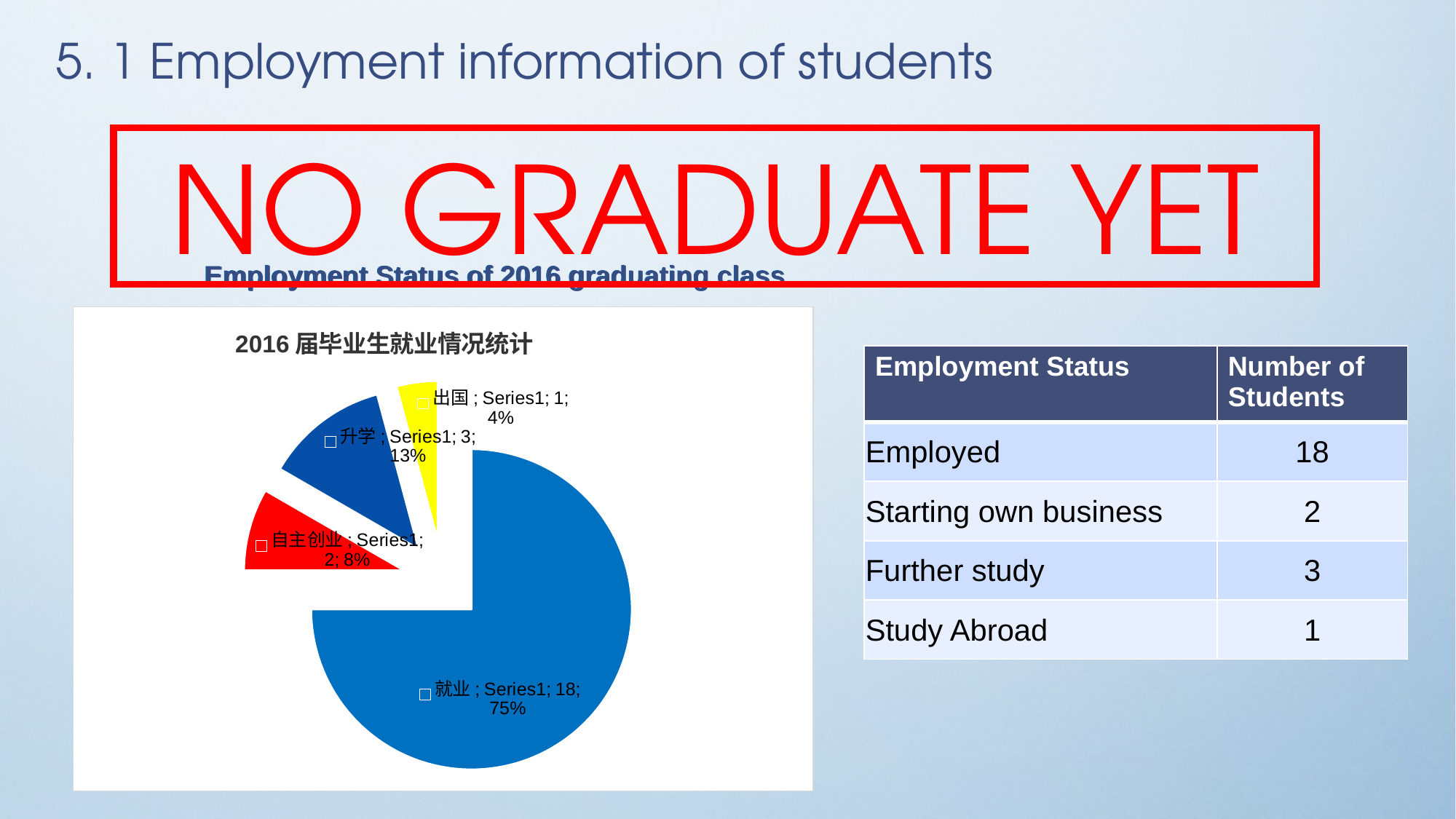

5. 1 Employment information of students
NO GRADUATE YET
Employment Status of 2016 graduating class

### Chart: 2016届毕业生就业情况统计

| Category |  |
|---|---|
| 就业 | 18.0 |
| 自主创业 | 2.0 |
| 升学 | 3.0 |
| 出国 | 1.0 |
| Employment Status | Number of Students |
| --- | --- |
| Employed | 18 |
| Starting own business | 2 |
| Further study | 3 |
| Study Abroad | 1 |